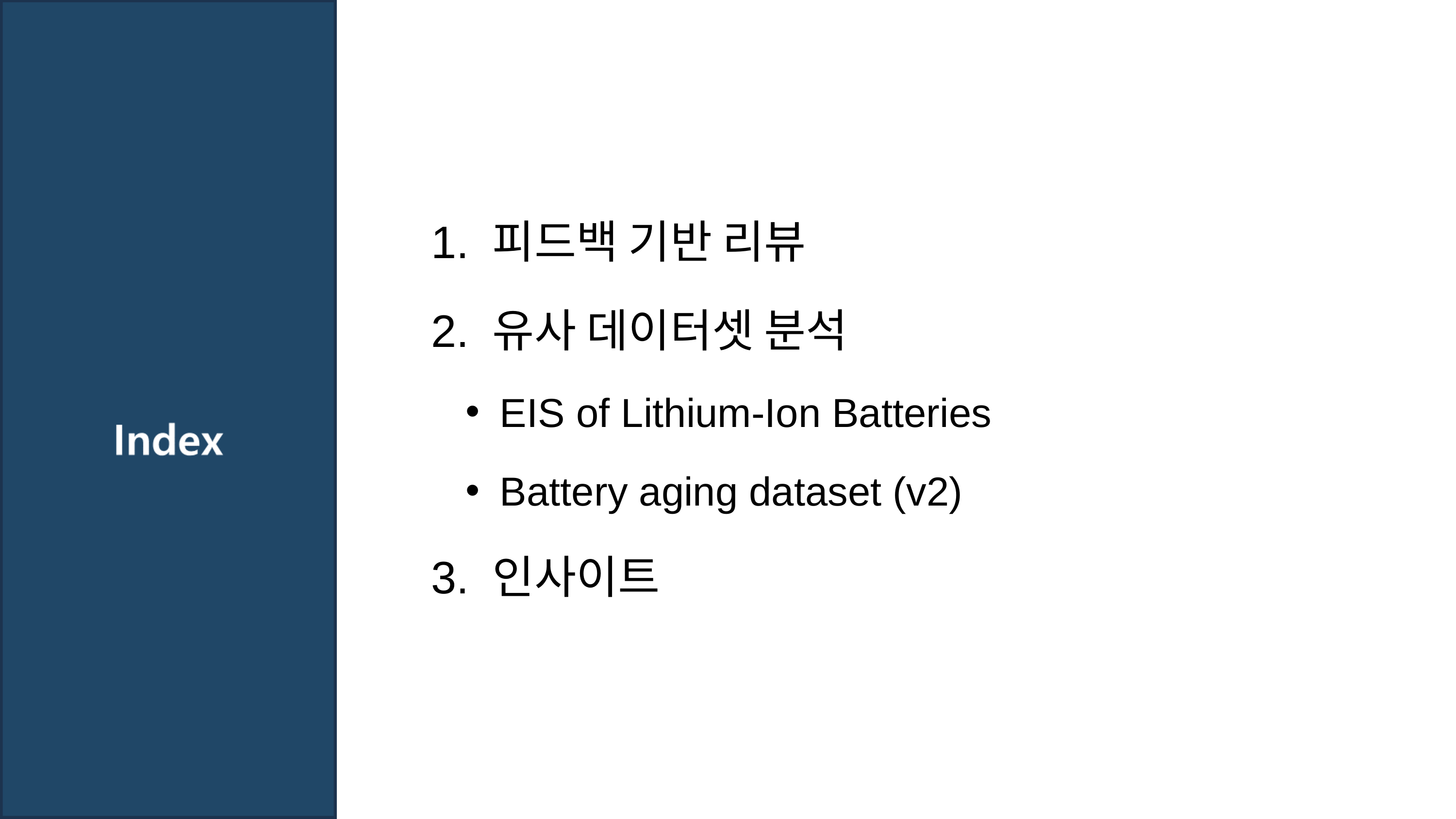

1. 피드백 기반 리뷰
2. 유사 데이터셋 분석
EIS of Lithium-Ion Batteries
Battery aging dataset (v2)
3. 인사이트